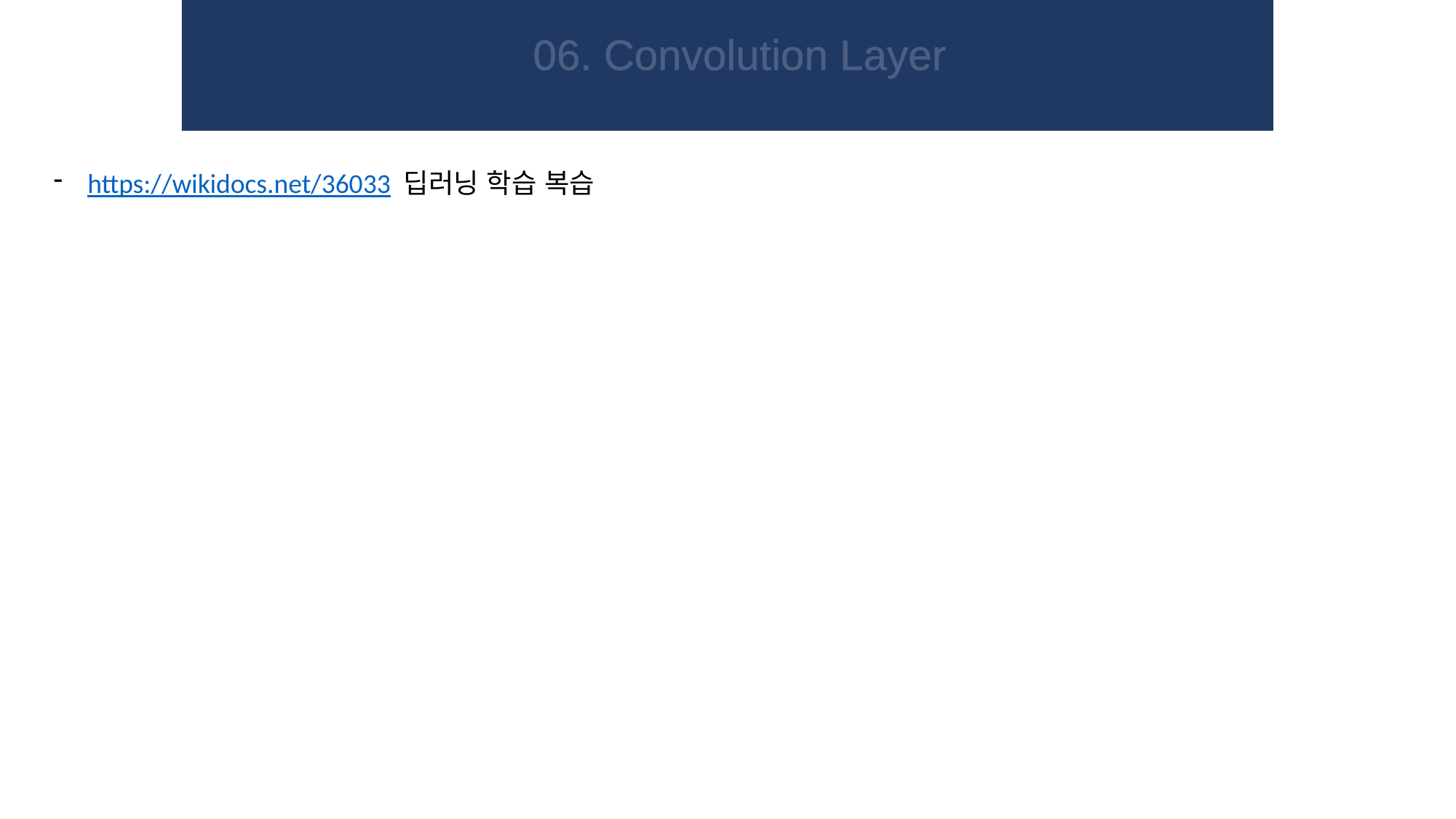

06. Convolution Layer
https://wikidocs.net/36033 딥러닝 학습 복습